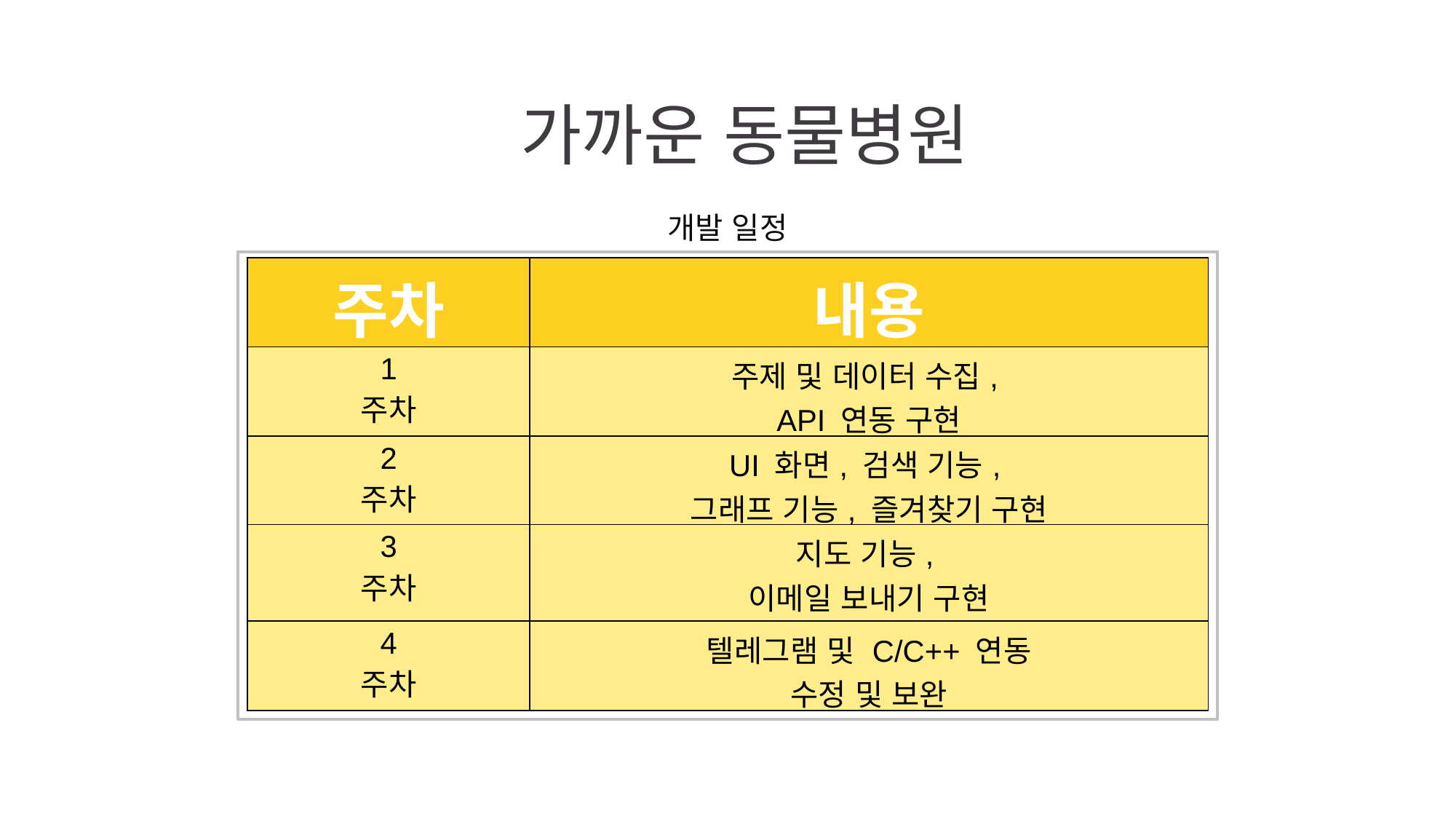

가까운 동물병원

개발 일정

| 주차 | 내용 |
| --- | --- |
| 1 주차 | 주제 및 데이터 수집, API 연동 구현 |
| 2 주차 | UI 화면, 검색 기능, 그래프 기능, 즐겨찾기 구현 |
| 3 주차 | 지도 기능, 이메일 보내기 구현 |
| 4 주차 | 텔레그램 및 C/C++ 연동 수정 및 보완 |